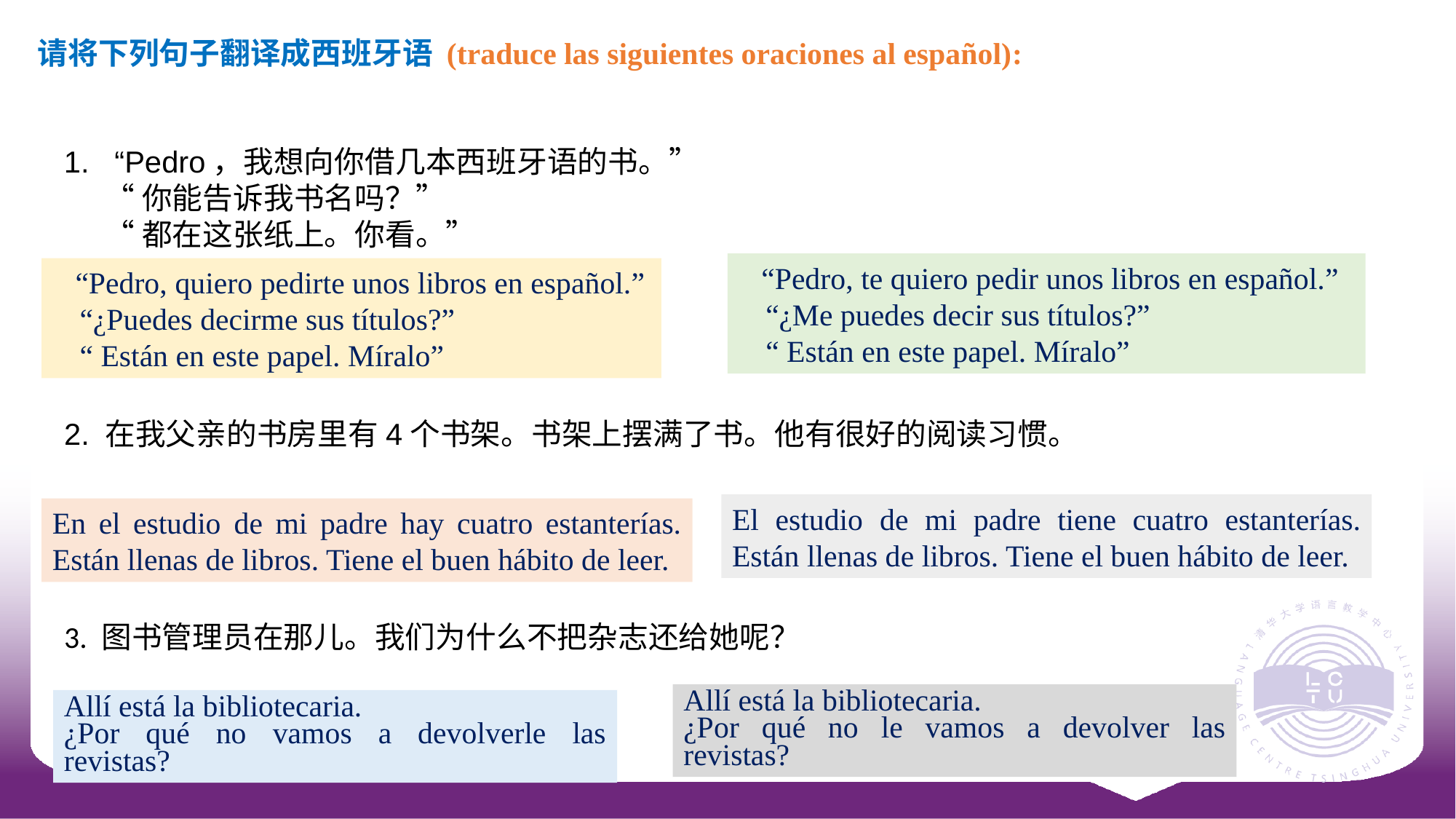

请将下列句子翻译成西班牙语 (traduce las siguientes oraciones al español):
1.   “Pedro，我想向你借几本西班牙语的书。”
      “你能告诉我书名吗？”
      “都在这张纸上。你看。”
   “Pedro, te quiero pedir unos libros en español.”
“¿Me puedes decir sus títulos?”
“ Están en este papel. Míralo”
   “Pedro, quiero pedirte unos libros en español.”
“¿Puedes decirme sus títulos?”
“ Están en este papel. Míralo”
2. 在我父亲的书房里有4个书架。书架上摆满了书。他有很好的阅读习惯。
El estudio de mi padre tiene cuatro estanterías. Están llenas de libros. Tiene el buen hábito de leer.
En el estudio de mi padre hay cuatro estanterías. Están llenas de libros. Tiene el buen hábito de leer.
3. 图书管理员在那儿。我们为什么不把杂志还给她呢？
Allí está la bibliotecaria.
¿Por qué no le vamos a devolver las revistas?
Allí está la bibliotecaria.
¿Por qué no vamos a devolverle las revistas?